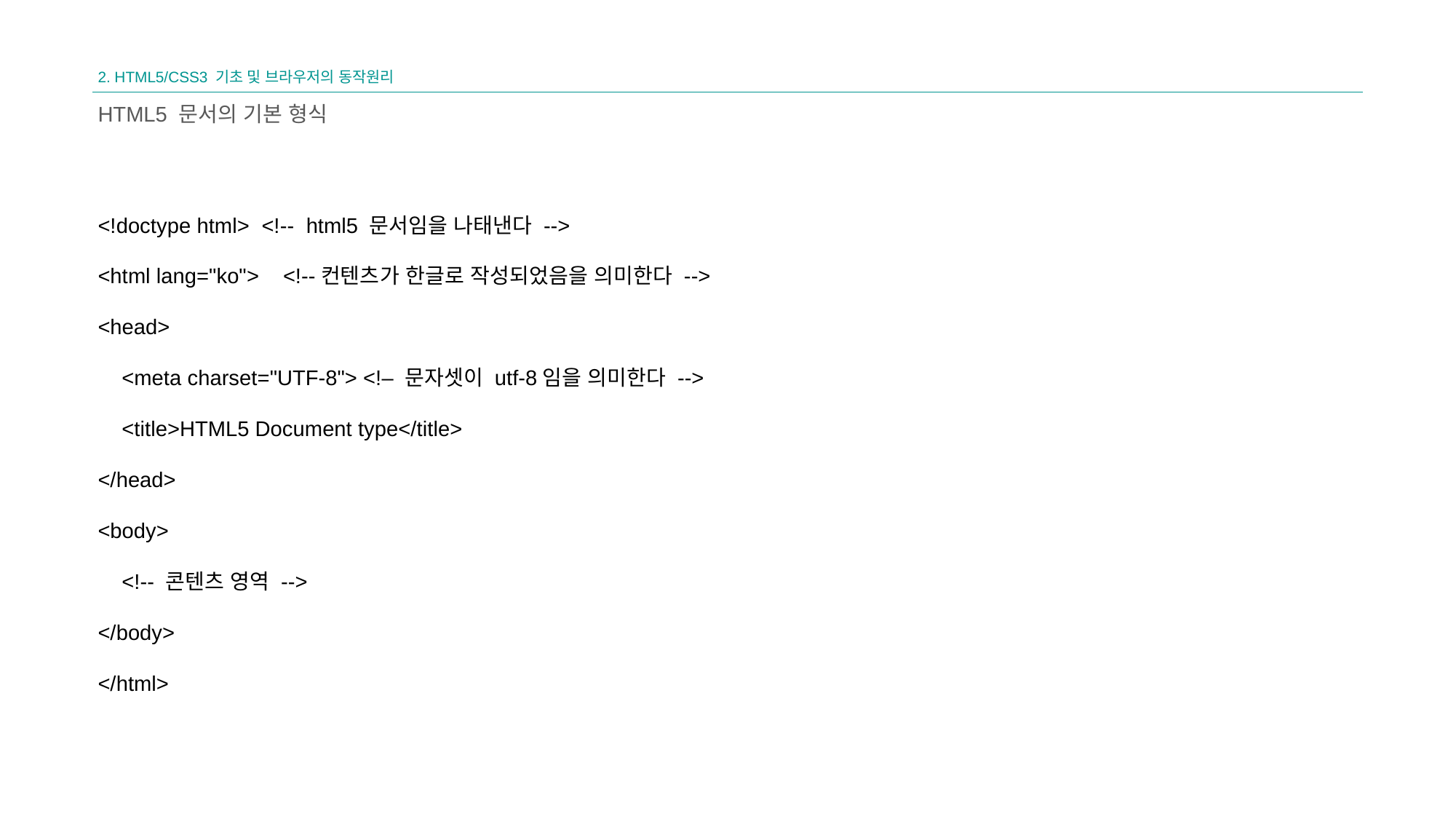

2. HTML5/CSS3 기초 및 브라우저의 동작원리

HTML5 문서의 기본 형식
<!doctype html>  <!--  html5 문서임을 나태낸다 -->
<html lang="ko">    <!--컨텐츠가 한글로 작성되었음을 의미한다 -->
<head>
    <meta charset="UTF-8"> <!– 문자셋이 utf-8임을 의미한다 -->
    <title>HTML5 Document type</title>
</head>
<body>
    <!-- 콘텐츠 영역 -->
</body>
</html>